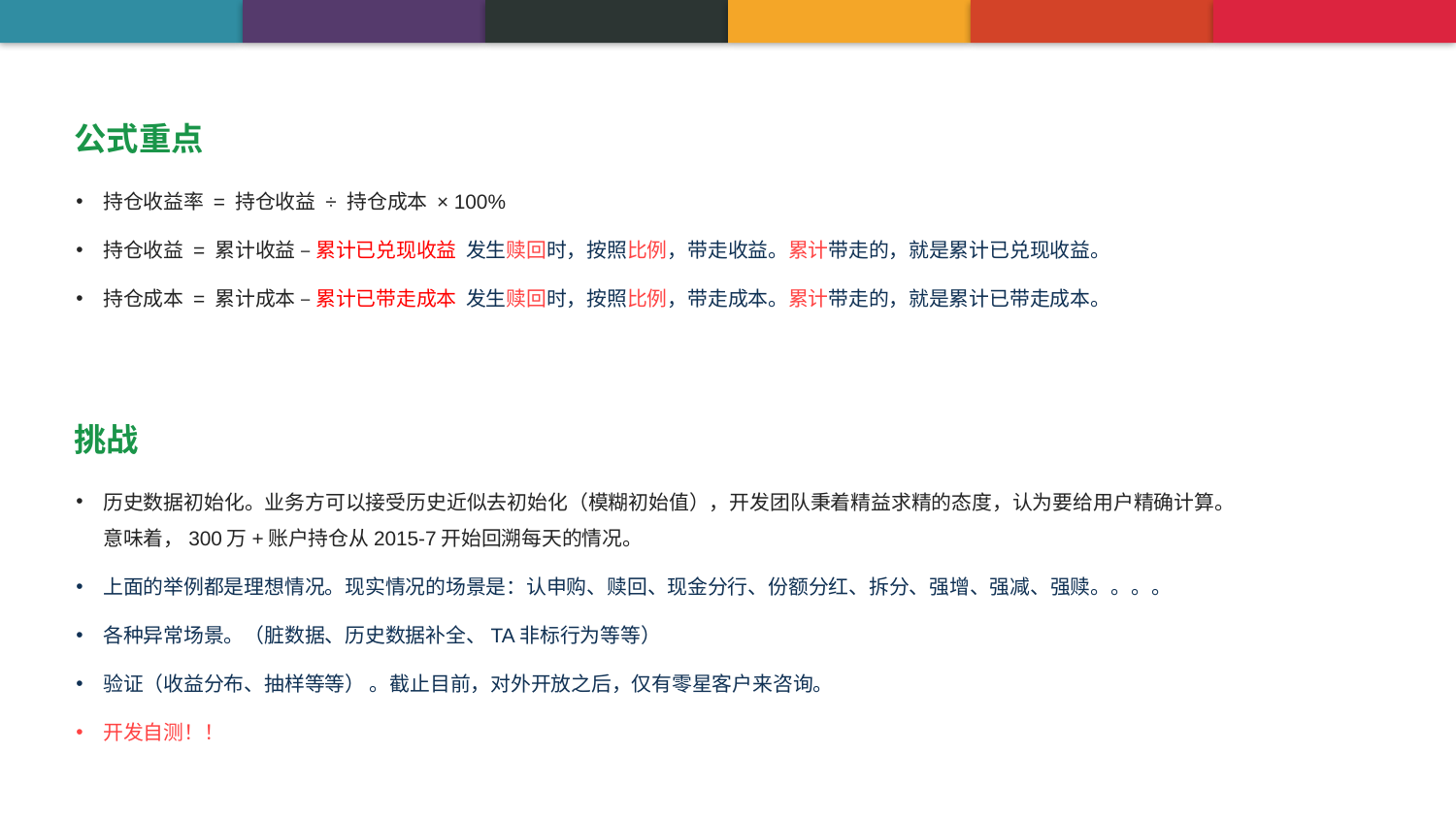

公式重点
持仓收益率 = 持仓收益 ÷ 持仓成本 × 100%
持仓收益 = 累计收益 – 累计已兑现收益  发生赎回时，按照比例，带走收益。累计带走的，就是累计已兑现收益。
持仓成本 = 累计成本 – 累计已带走成本  发生赎回时，按照比例，带走成本。累计带走的，就是累计已带走成本。
挑战
历史数据初始化。业务方可以接受历史近似去初始化（模糊初始值），开发团队秉着精益求精的态度，认为要给用户精确计算。意味着，300万+账户持仓从2015-7开始回溯每天的情况。
上面的举例都是理想情况。现实情况的场景是：认申购、赎回、现金分行、份额分红、拆分、强增、强减、强赎。。。。
各种异常场景。（脏数据、历史数据补全、TA非标行为等等）
验证（收益分布、抽样等等） 。截止目前，对外开放之后，仅有零星客户来咨询。
开发自测！！